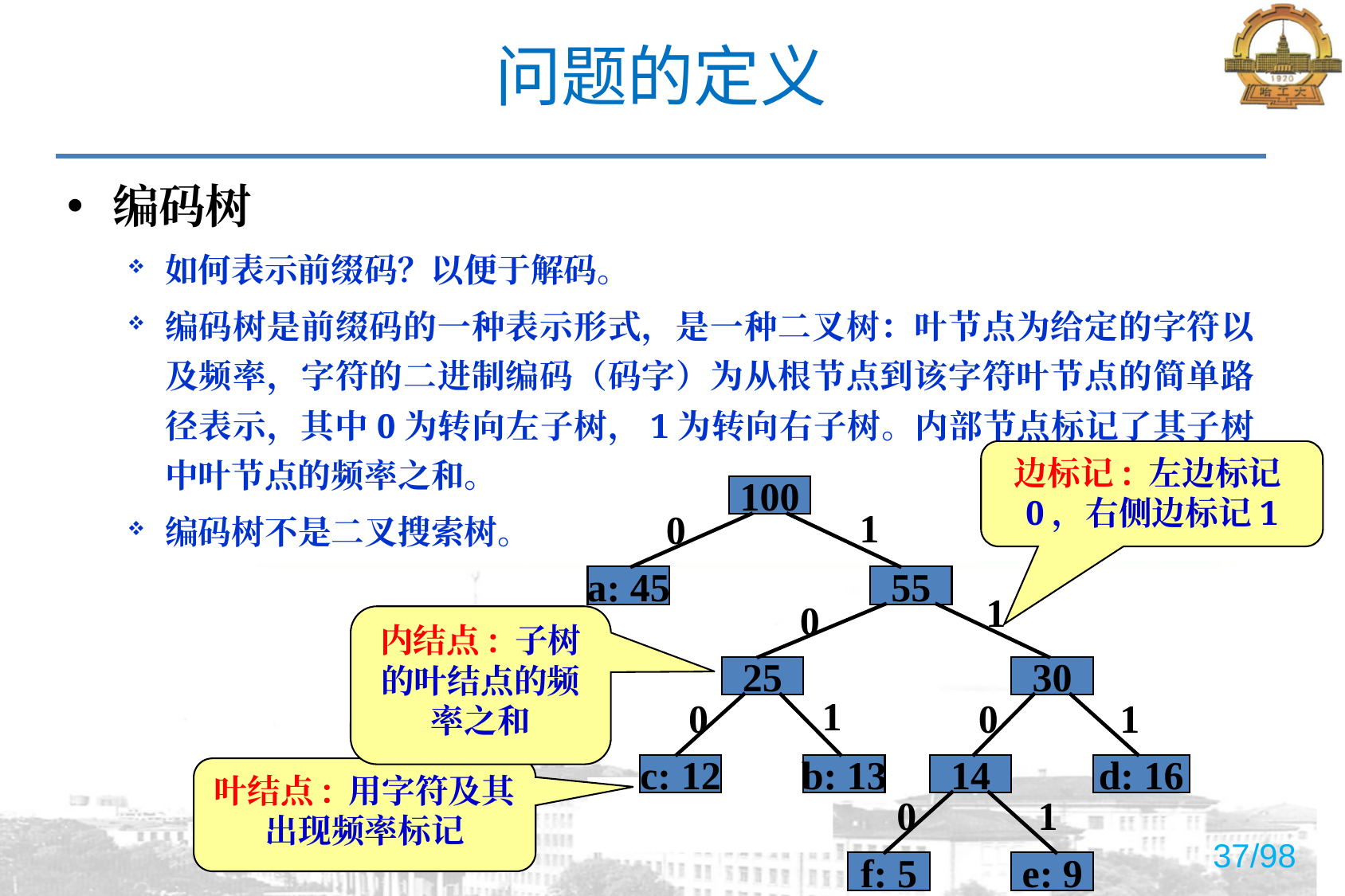

# 问题的定义
编码树
如何表示前缀码？以便于解码。
编码树是前缀码的一种表示形式，是一种二叉树：叶节点为给定的字符以及频率，字符的二进制编码（码字）为从根节点到该字符叶节点的简单路径表示，其中0为转向左子树，1为转向右子树。内部节点标记了其子树中叶节点的频率之和。
编码树不是二叉搜索树。

边标记: 左边标记0，右侧边标记1
100

a: 45
55

25
30

c: 12
b: 13
14
d: 16

f: 5
e: 9
1
0
1
0
内结点: 子树的叶结点的频率之和
1
0
0
1
叶结点: 用字符及其出现频率标记

0
1